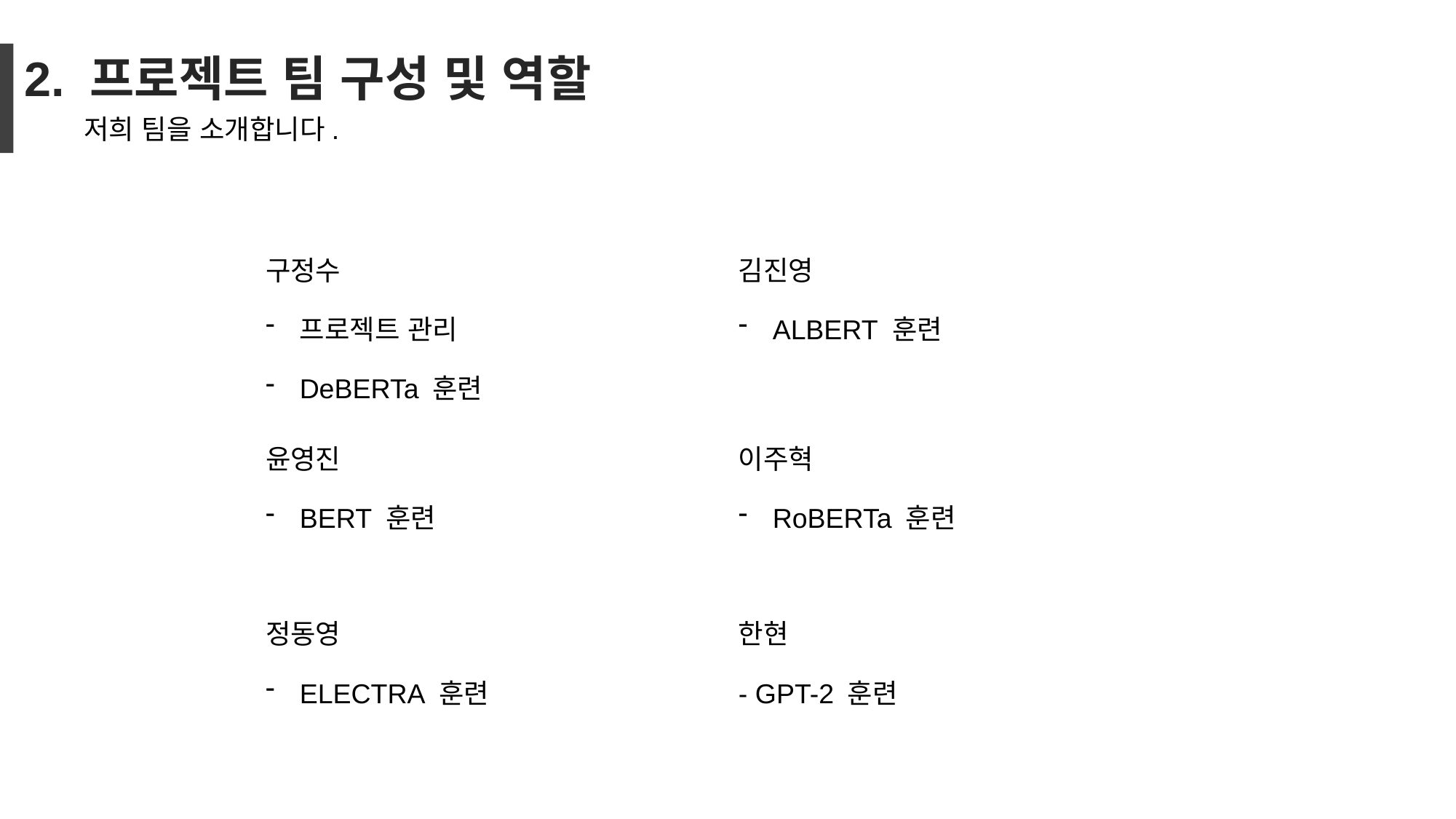

# 2. 프로젝트 팀 구성 및 역할
저희 팀을 소개합니다.
| 구정수 프로젝트 관리 DeBERTa 훈련 | 김진영 ALBERT 훈련 |
| --- | --- |
| 윤영진 BERT 훈련 | 이주혁 RoBERTa 훈련 |
| 정동영 ELECTRA 훈련 | 한현 - GPT-2 훈련 |